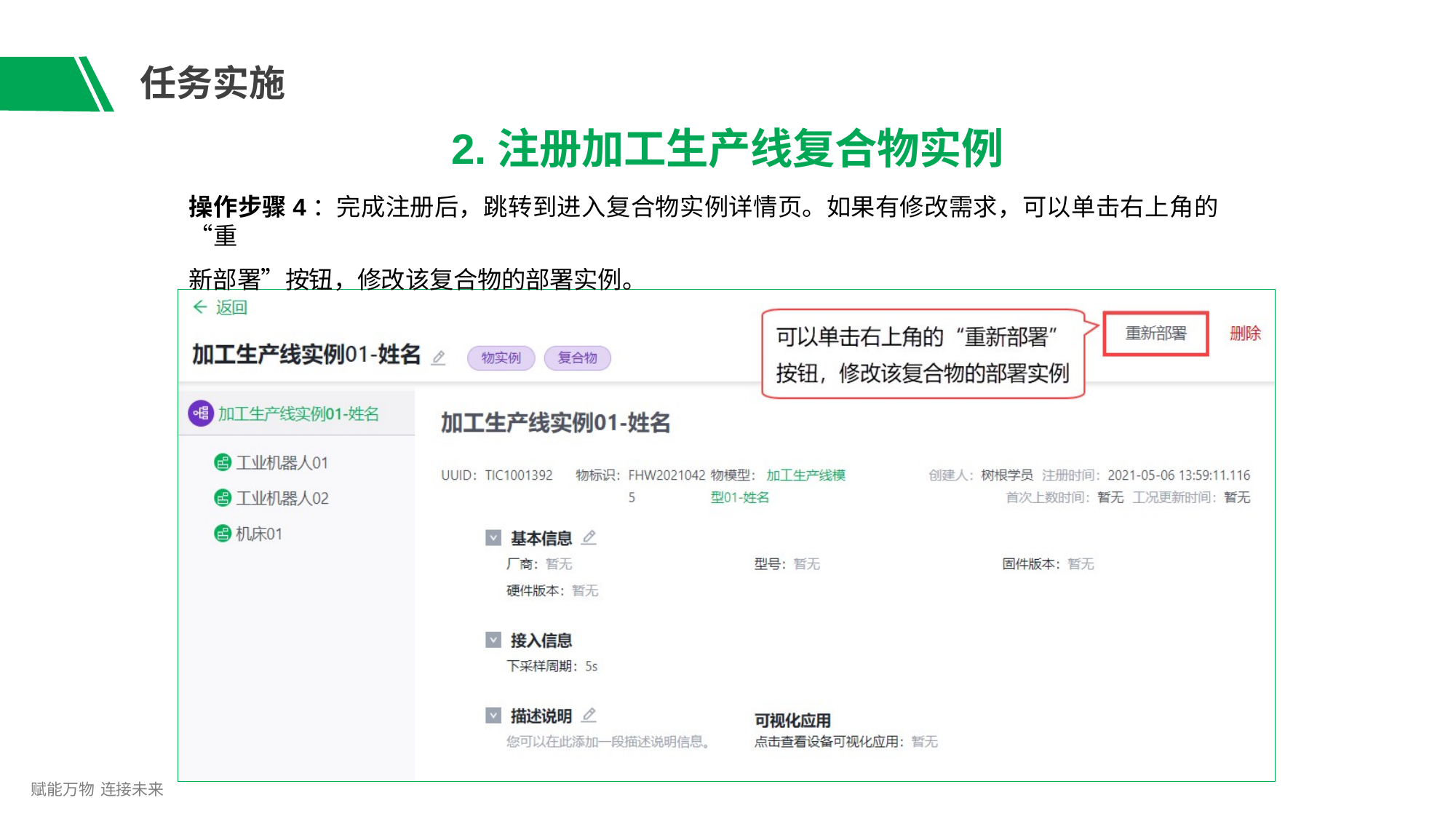

# 任务实施
2.注册加工生产线复合物实例
操作步骤4：完成注册后，跳转到进入复合物实例详情页。如果有修改需求，可以单击右上角的“重
新部署”按钮，修改该复合物的部署实例。

赋能万物 连接未来